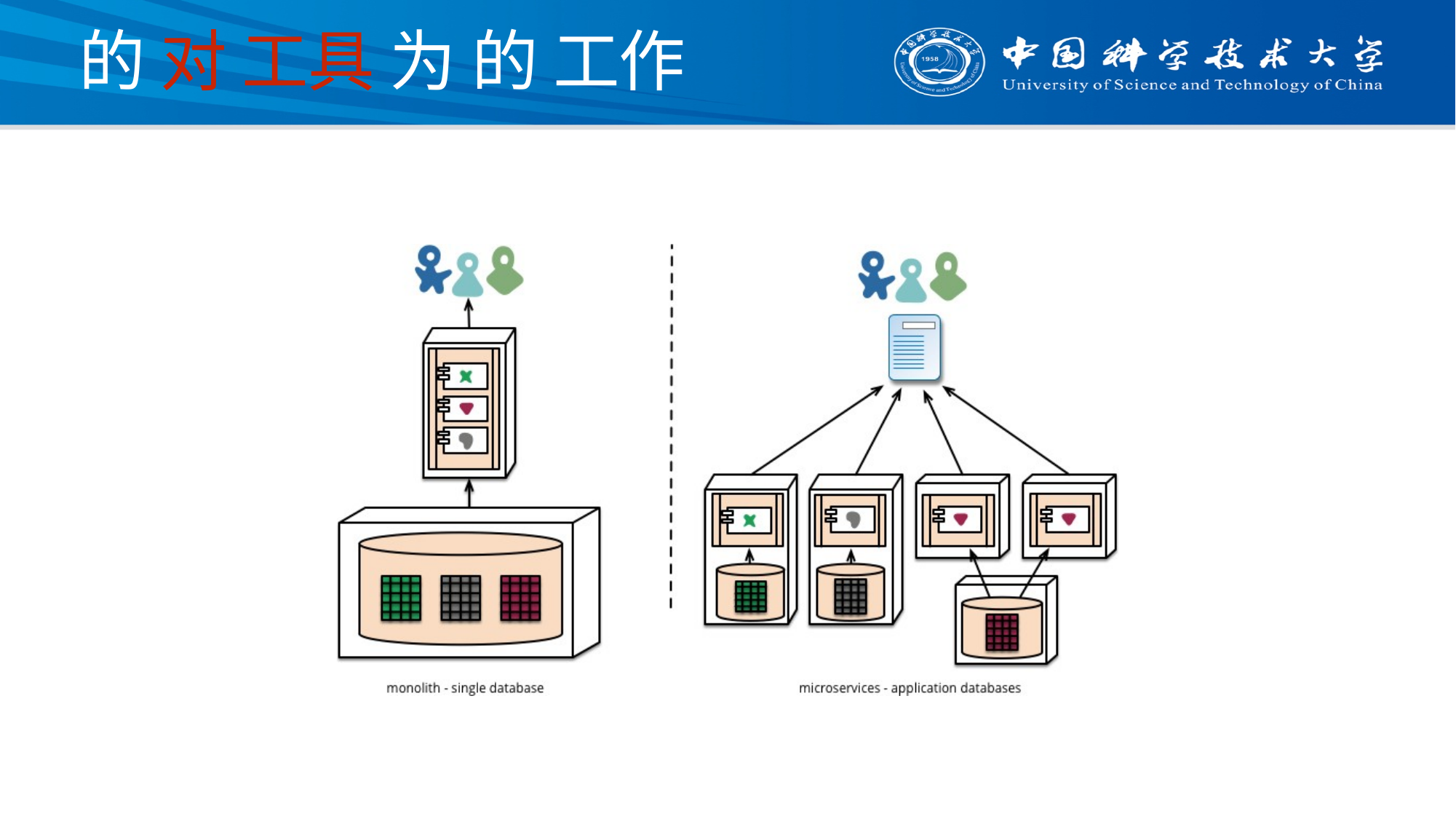

# 的 对 工具 为 的 工作